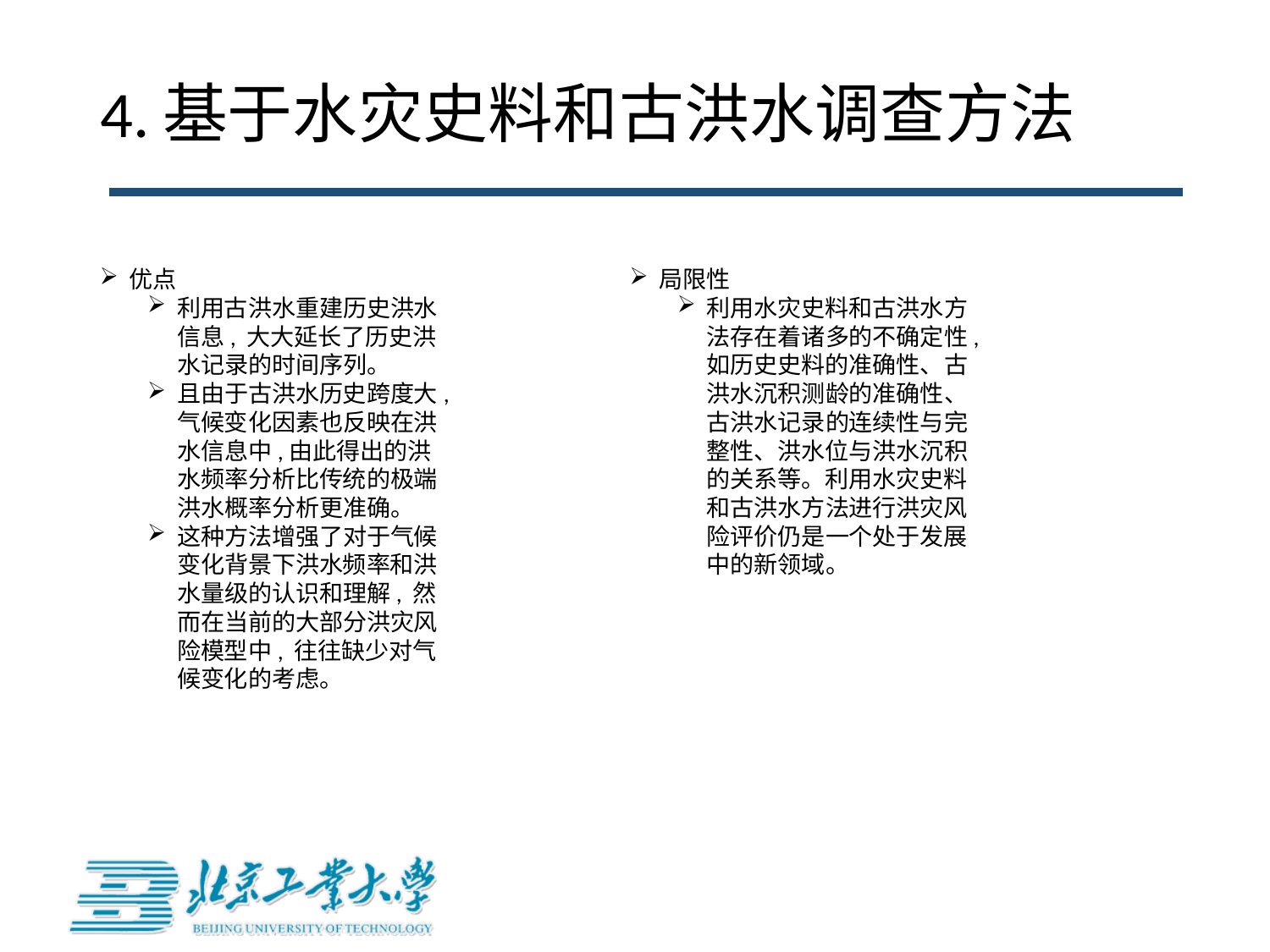

# 4.基于水灾史料和古洪水调查方法
优点
利用古洪水重建历史洪水信息, 大大延长了历史洪水记录的时间序列。
且由于古洪水历史跨度大,气候变化因素也反映在洪水信息中,由此得出的洪水频率分析比传统的极端洪水概率分析更准确。
这种方法增强了对于气候变化背景下洪水频率和洪水量级的认识和理解, 然而在当前的大部分洪灾风险模型中, 往往缺少对气候变化的考虑。
局限性
利用水灾史料和古洪水方法存在着诸多的不确定性, 如历史史料的准确性、古洪水沉积测龄的准确性、古洪水记录的连续性与完整性、洪水位与洪水沉积的关系等。利用水灾史料和古洪水方法进行洪灾风险评价仍是一个处于发展中的新领域。